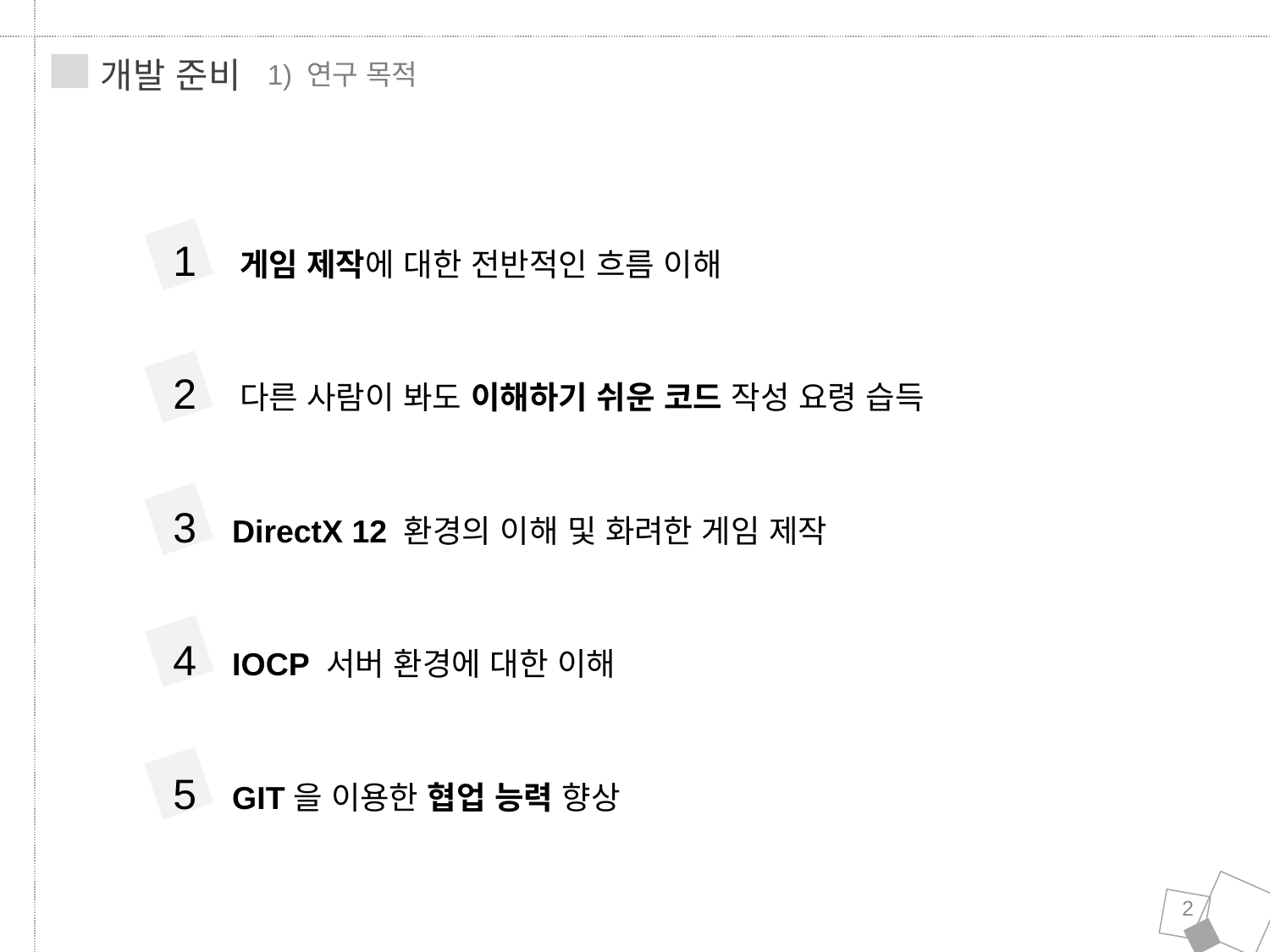

개발 준비
1) 연구 목적

1    게임 제작에 대한 전반적인 흐름 이해

2    다른 사람이 봐도 이해하기 쉬운 코드 작성 요령 습득

3    DirectX 12 환경의 이해 및 화려한 게임 제작

4    IOCP 서버 환경에 대한 이해

5    GIT을 이용한 협업 능력 향상

2